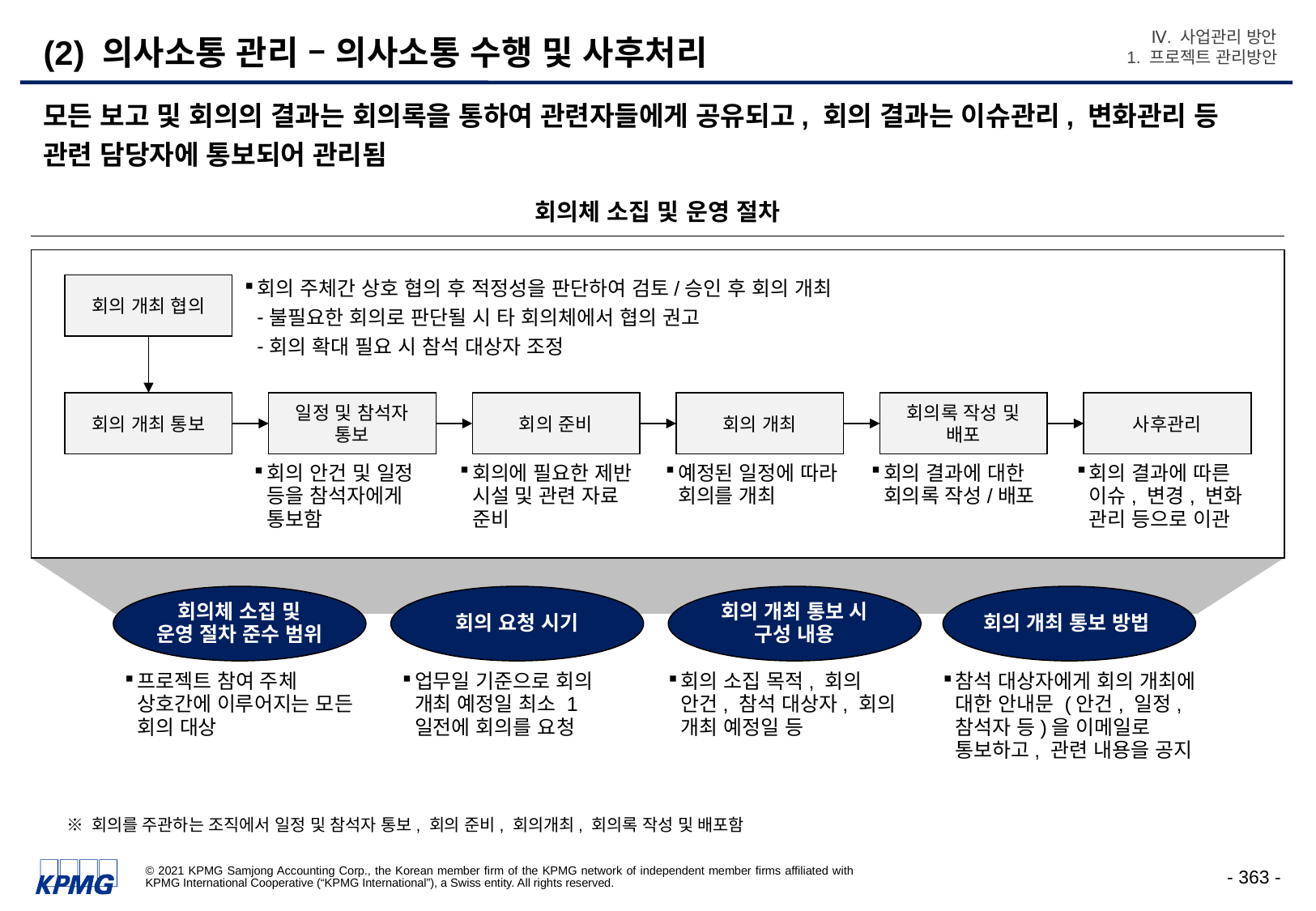

Ⅳ. 사업관리 방안
1. 프로젝트 관리방안
# (2) 의사소통 관리 – 의사소통 수행 및 사후처리
모든 보고 및 회의의 결과는 회의록을 통하여 관련자들에게 공유되고, 회의 결과는 이슈관리, 변화관리 등 관련 담당자에 통보되어 관리됨
회의체 소집 및 운영 절차

회의 개최 협의
회의 주체간 상호 협의 후 적정성을 판단하여 검토/승인 후 회의 개최
불필요한 회의로 판단될 시 타 회의체에서 협의 권고
회의 확대 필요 시 참석 대상자 조정
회의 개최 통보
일정 및 참석자 통보
회의 준비
회의 개최
회의록 작성 및 배포
사후관리
회의에 필요한 제반 시설 및 관련 자료 준비
예정된 일정에 따라 회의를 개최
회의 결과에 대한 회의록 작성/배포
회의 결과에 따른 이슈, 변경, 변화 관리 등으로 이관
회의 안건 및 일정 등을 참석자에게 통보함

회의체 소집 및
운영 절차 준수 범위
회의 요청 시기
회의 개최 통보 시
구성 내용
회의 개최 통보 방법
프로젝트 참여 주체 상호간에 이루어지는 모든 회의 대상
업무일 기준으로 회의  개최 예정일 최소 1일전에 회의를 요청
회의 소집 목적, 회의 안건, 참석 대상자, 회의 개최 예정일 등
참석 대상자에게 회의 개최에 대한 안내문 (안건, 일정, 참석자 등)을 이메일로 통보하고, 관련 내용을 공지
※ 회의를 주관하는 조직에서 일정 및 참석자 통보, 회의 준비, 회의개최, 회의록 작성 및 배포함